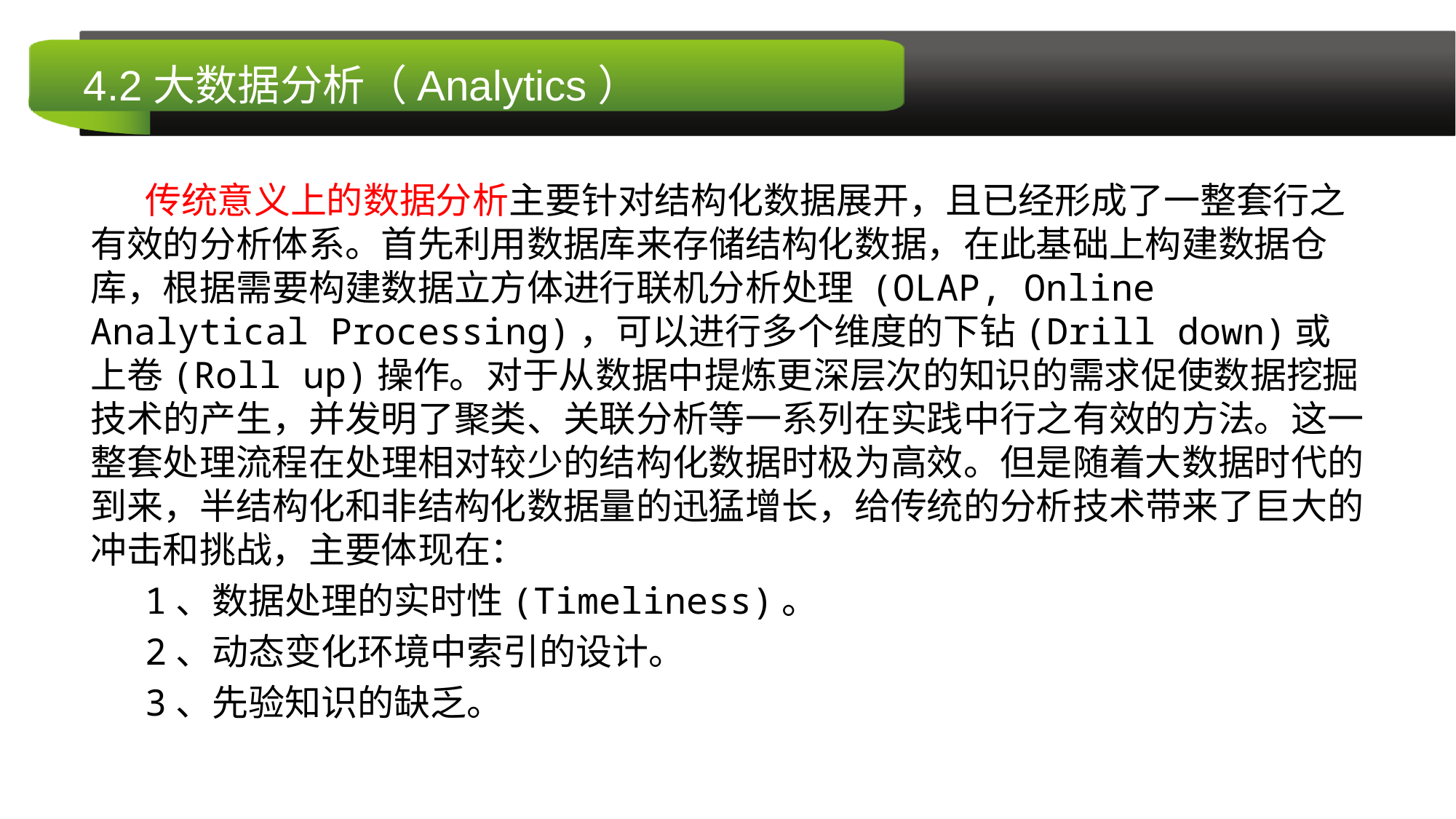

# 4.2大数据分析（Analytics）
传统意义上的数据分析主要针对结构化数据展开，且已经形成了一整套行之有效的分析体系。首先利用数据库来存储结构化数据，在此基础上构建数据仓库，根据需要构建数据立方体进行联机分析处理 (OLAP, Online Analytical Processing)，可以进行多个维度的下钻(Drill down)或上卷(Roll up)操作。对于从数据中提炼更深层次的知识的需求促使数据挖掘技术的产生，并发明了聚类、关联分析等一系列在实践中行之有效的方法。这一整套处理流程在处理相对较少的结构化数据时极为高效。但是随着大数据时代的到来，半结构化和非结构化数据量的迅猛增长，给传统的分析技术带来了巨大的冲击和挑战，主要体现在：
1、数据处理的实时性(Timeliness)。
2、动态变化环境中索引的设计。
3、先验知识的缺乏。